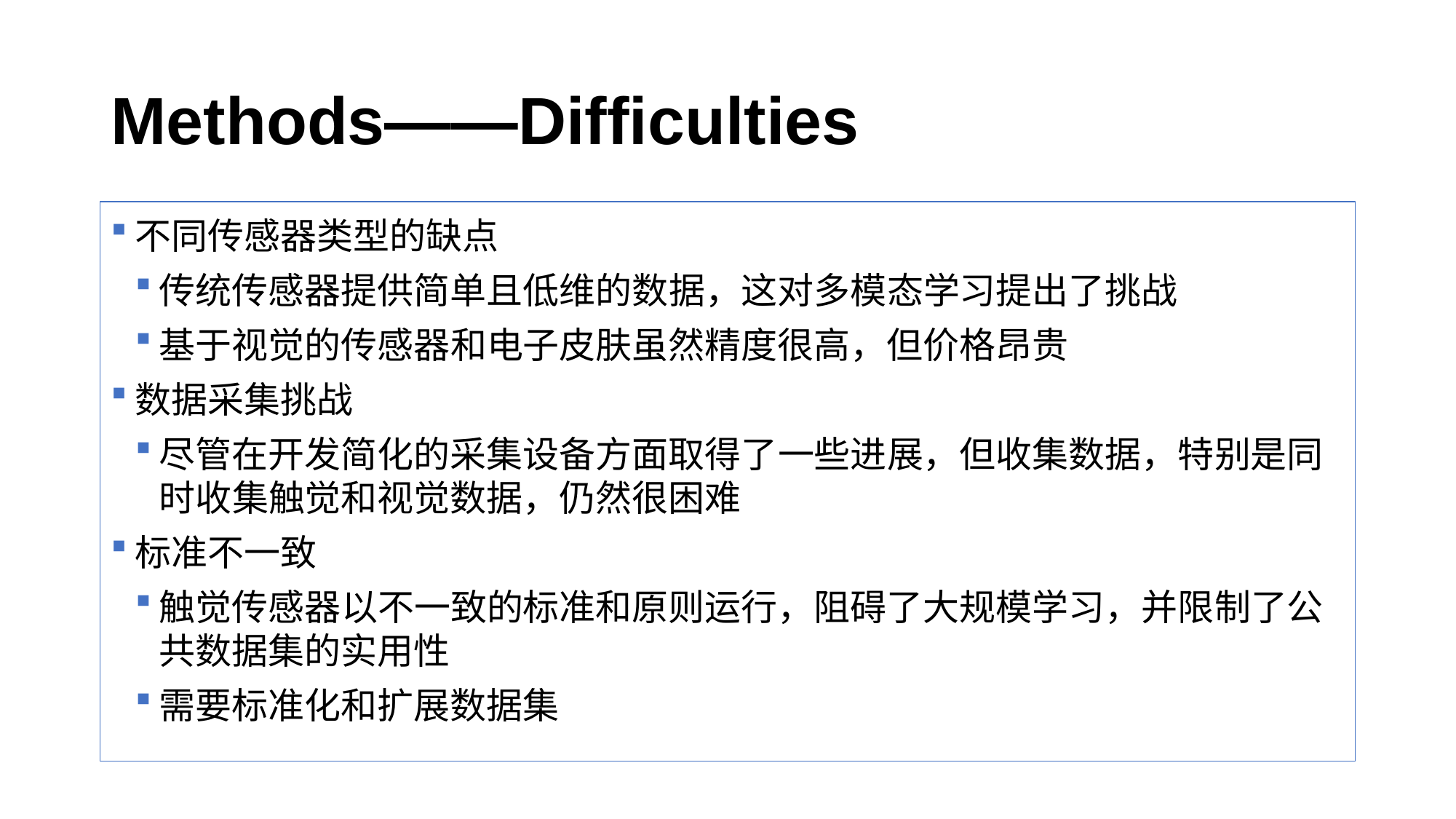

# Methods——Difficulties
不同传感器类型的缺点
传统传感器提供简单且低维的数据，这对多模态学习提出了挑战
基于视觉的传感器和电子皮肤虽然精度很高，但价格昂贵
数据采集挑战
尽管在开发简化的采集设备方面取得了一些进展，但收集数据，特别是同时收集触觉和视觉数据，仍然很困难
标准不一致
触觉传感器以不一致的标准和原则运行，阻碍了大规模学习，并限制了公共数据集的实用性
需要标准化和扩展数据集